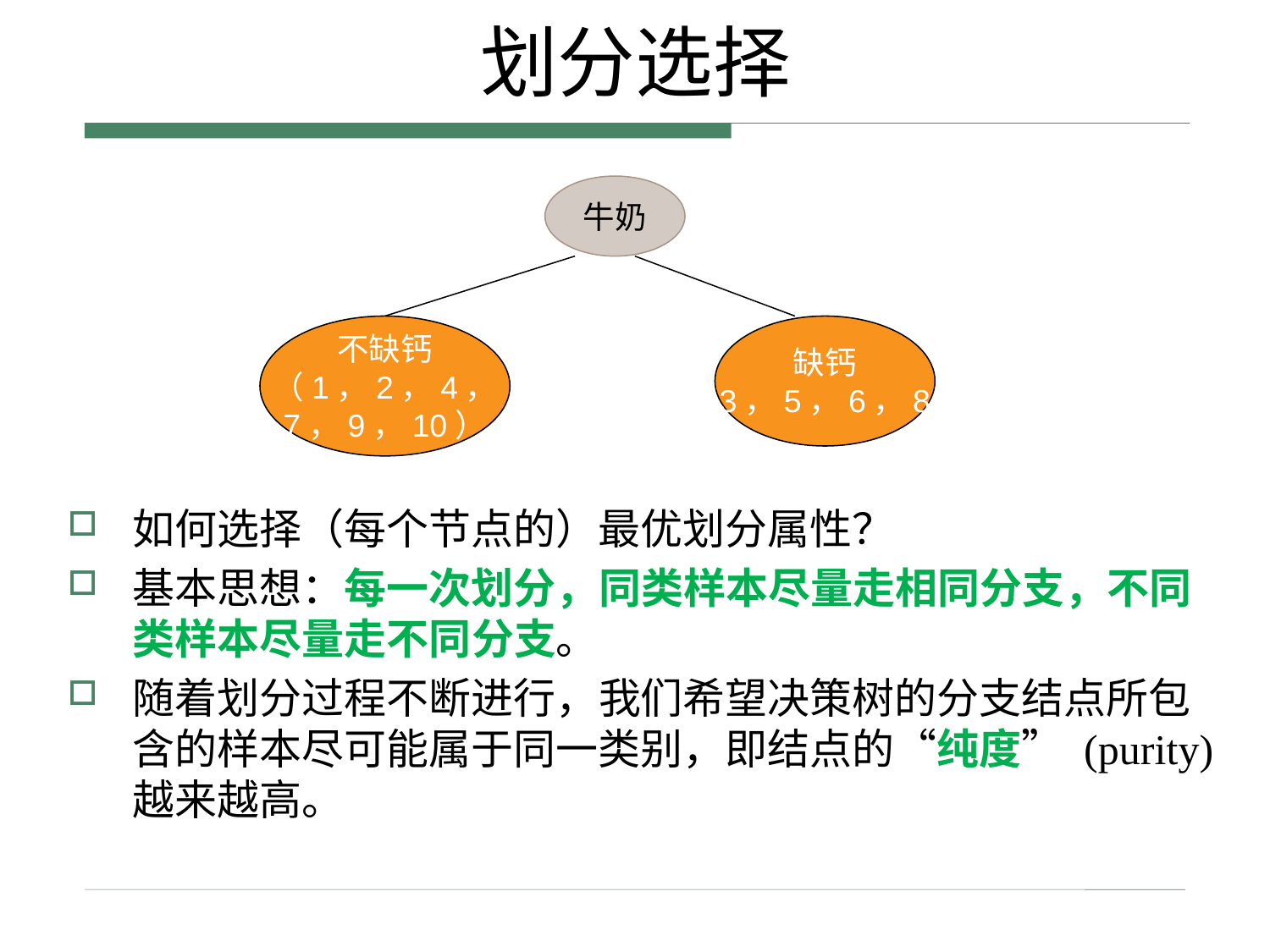

# 划分选择
牛奶

不缺钙
（1，2，4，
7，9，10）
缺钙
（3，5，6，8）
如何选择（每个节点的）最优划分属性？
基本思想：每一次划分，同类样本尽量走相同分支，不同类样本尽量走不同分支。
随着划分过程不断进行，我们希望决策树的分支结点所包含的样本尽可能属于同一类别，即结点的“纯度” (purity) 越来越高。
18